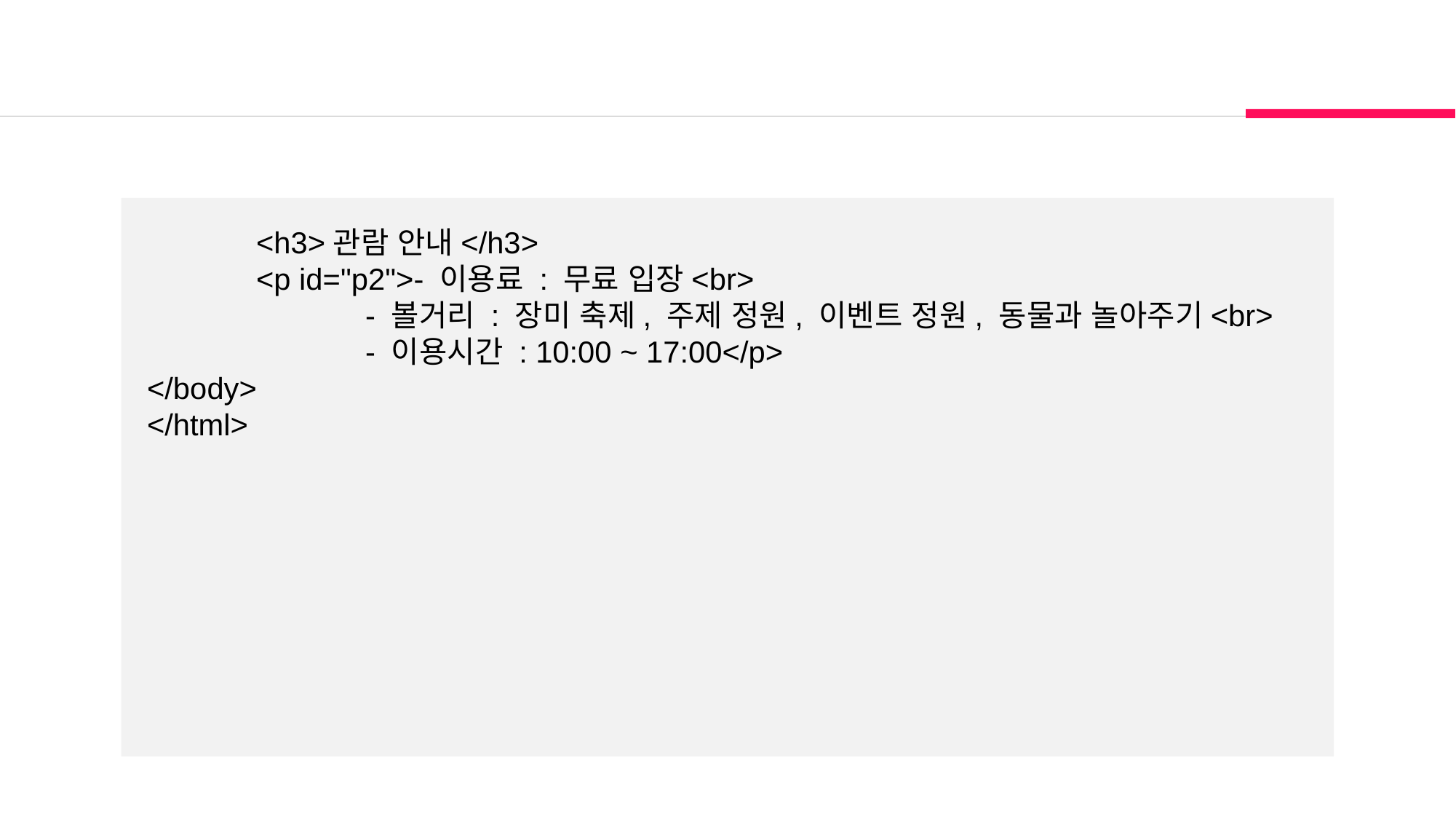

<h3>관람 안내</h3>
	<p id="p2">- 이용료 : 무료 입장<br>
		- 볼거리 : 장미 축제, 주제 정원, 이벤트 정원, 동물과 놀아주기<br>
		- 이용시간 : 10:00 ~ 17:00</p>
</body>
</html>